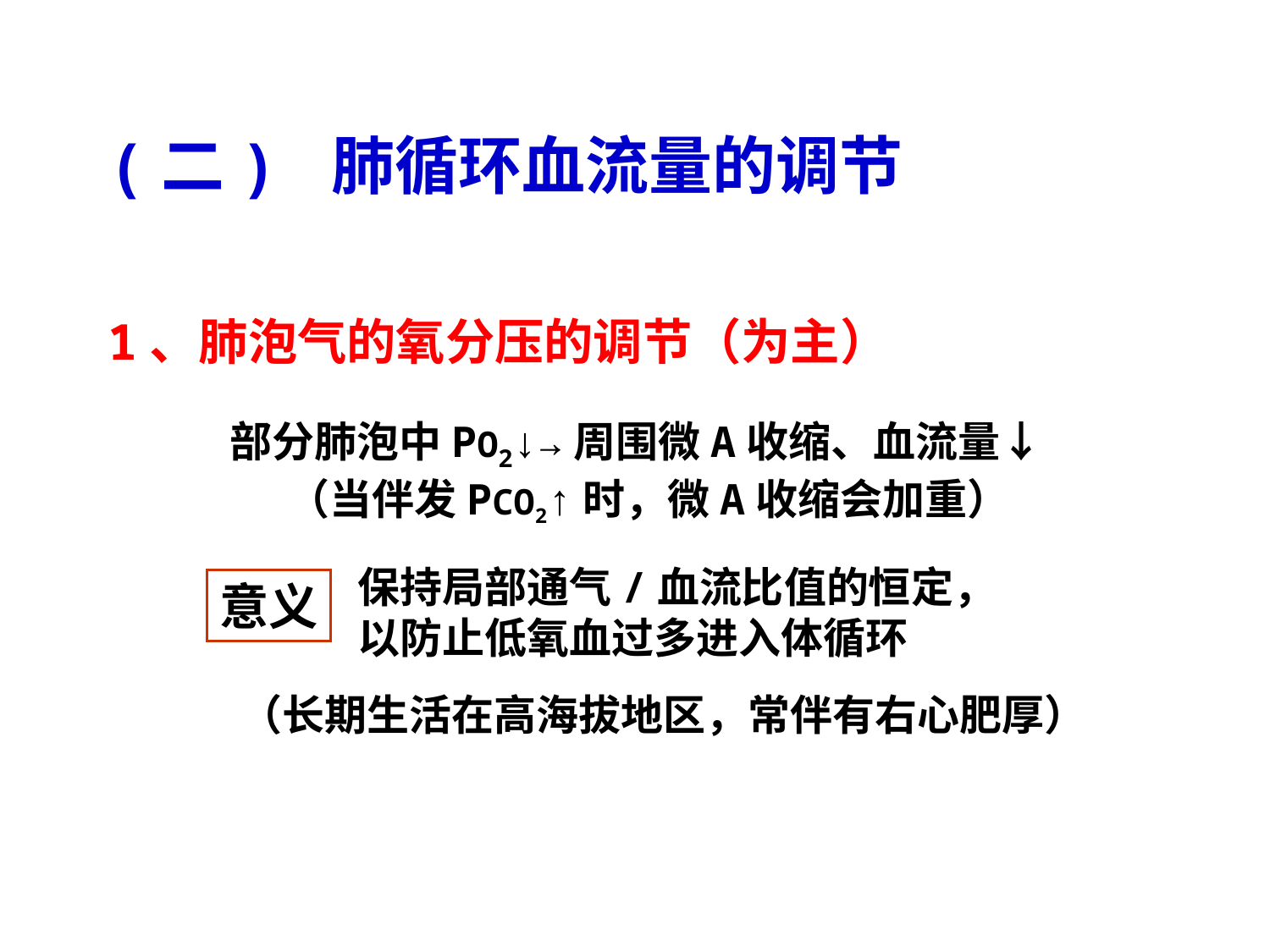

# (二) 肺循环血流量的调节
1、肺泡气的氧分压的调节（为主）
部分肺泡中PO2↓→周围微A收缩、血流量↓
     （当伴发PCO2↑时，微A收缩会加重）
保持局部通气/血流比值的恒定，
以防止低氧血过多进入体循环
意义
（长期生活在高海拔地区，常伴有右心肥厚）